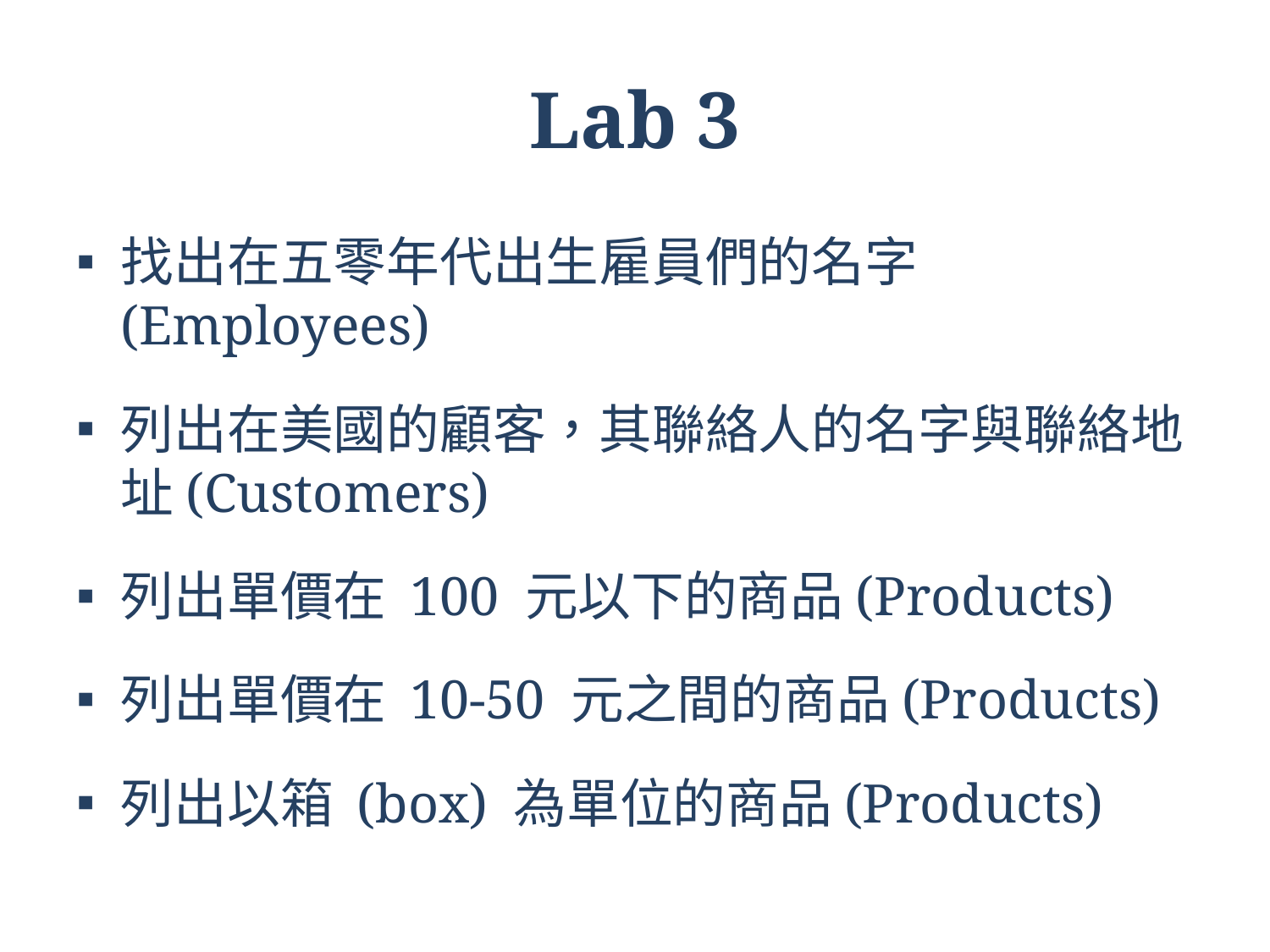

# Lab 3
找出在五零年代出生雇員們的名字(Employees)
列出在美國的顧客，其聯絡人的名字與聯絡地址(Customers)
列出單價在 100 元以下的商品(Products)
列出單價在 10-50 元之間的商品(Products)
列出以箱 (box) 為單位的商品(Products)